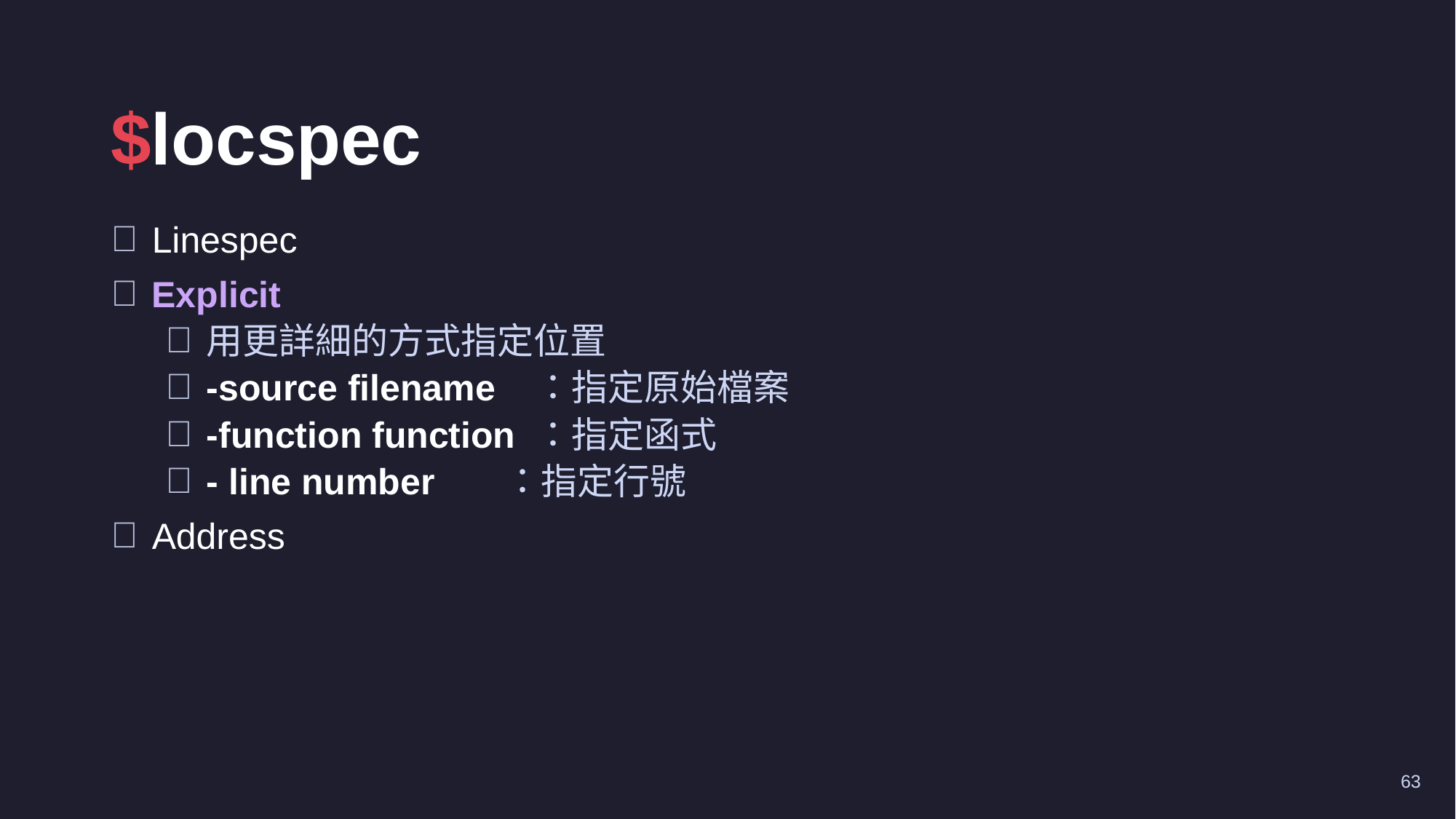

# $locspec
Linespec
Explicit
用更詳細的方式指定位置
-source filename   ：指定原始檔案
-function function ：指定函式
- line number      ：指定行號
Address
63